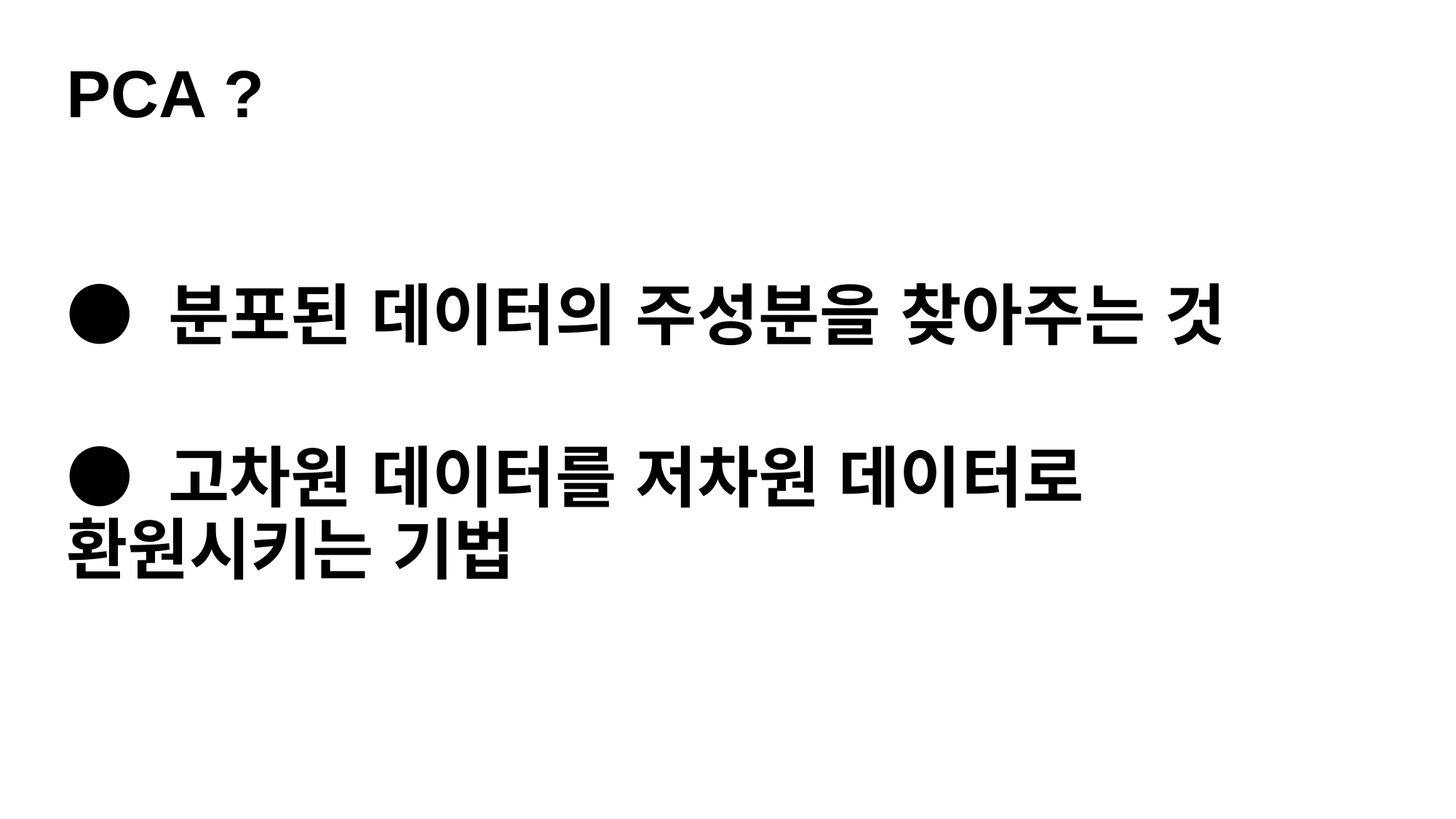

PCA ?
● 분포된 데이터의 주성분을 찾아주는 것

● 고차원 데이터를 저차원 데이터로       	환원시키는 기법